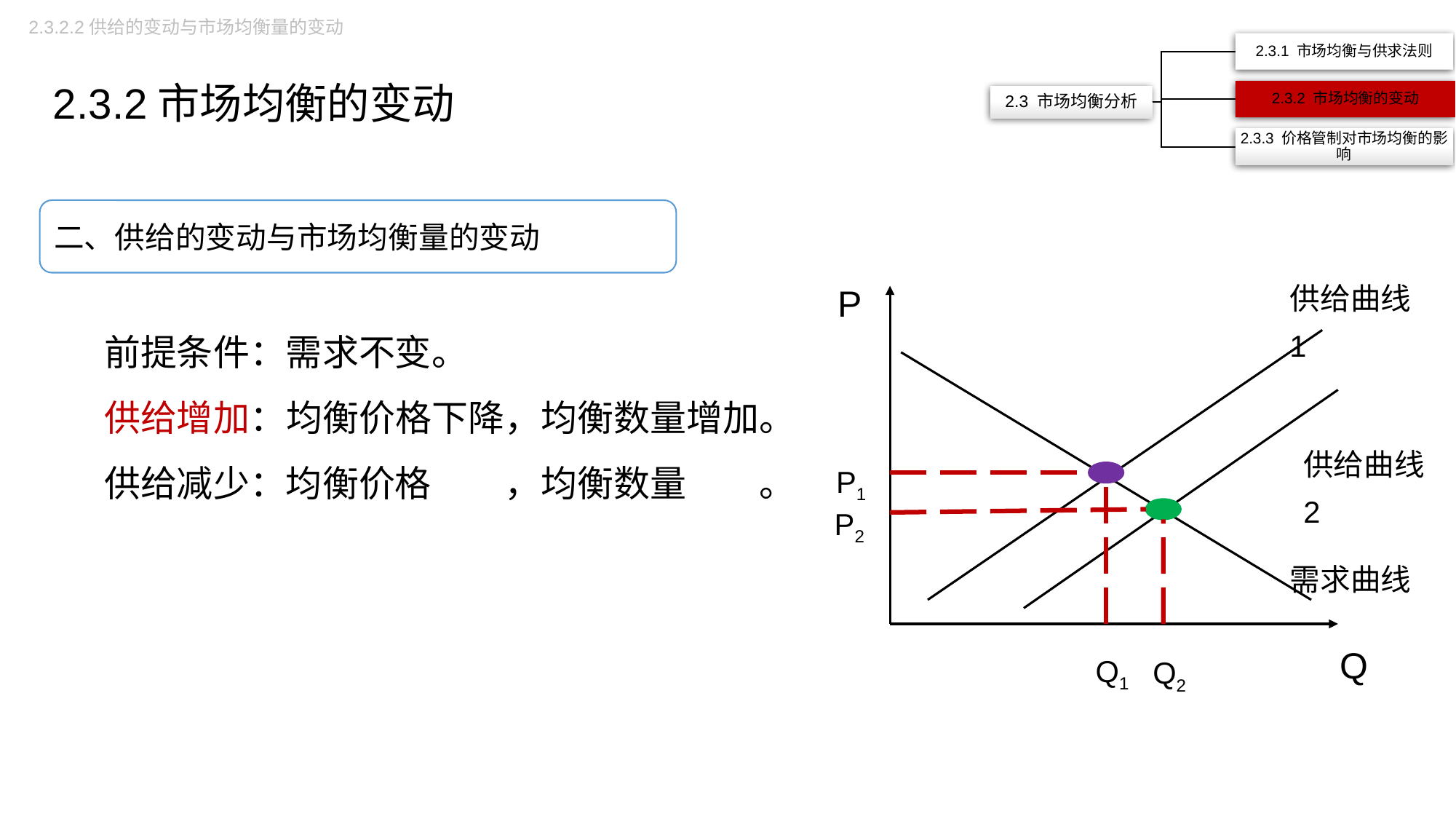

2.3 市场均衡分析
2.3.1 市场均衡与供求法则
2.3.2 市场均衡的变动
2.3.3 价格管制对市场均衡的影响
2.3.2.2供给的变动与市场均衡量的变动
2.3.2市场均衡的变动
二、供给的变动与市场均衡量的变动
P
供给曲线1
前提条件：需求不变。
供给增加：均衡价格下降，均衡数量增加。
供给减少：均衡价格下降，均衡数量增加。
供给曲线2
P1

P2

需求曲线
Q
Q1
Q2